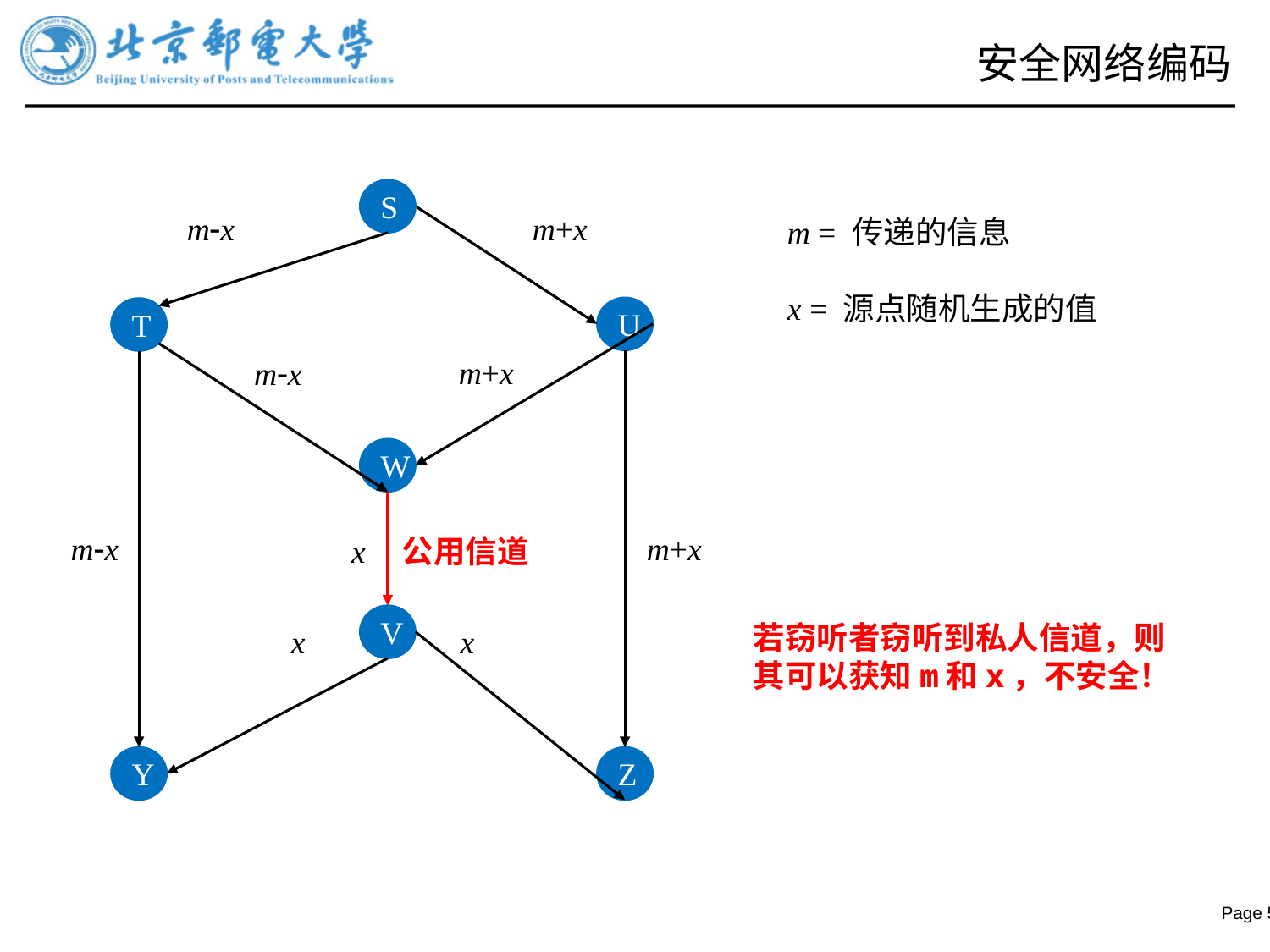

# 安全网络编码
S
m−x
m+x
m = 传递的信息

x = 源点随机生成的值
U
T
m+x
m−x
W
m−x
m+x
x
公用信道
V
若窃听者窃听到私人信道，则其可以获知m和x，不安全！
x
x
Y
Z